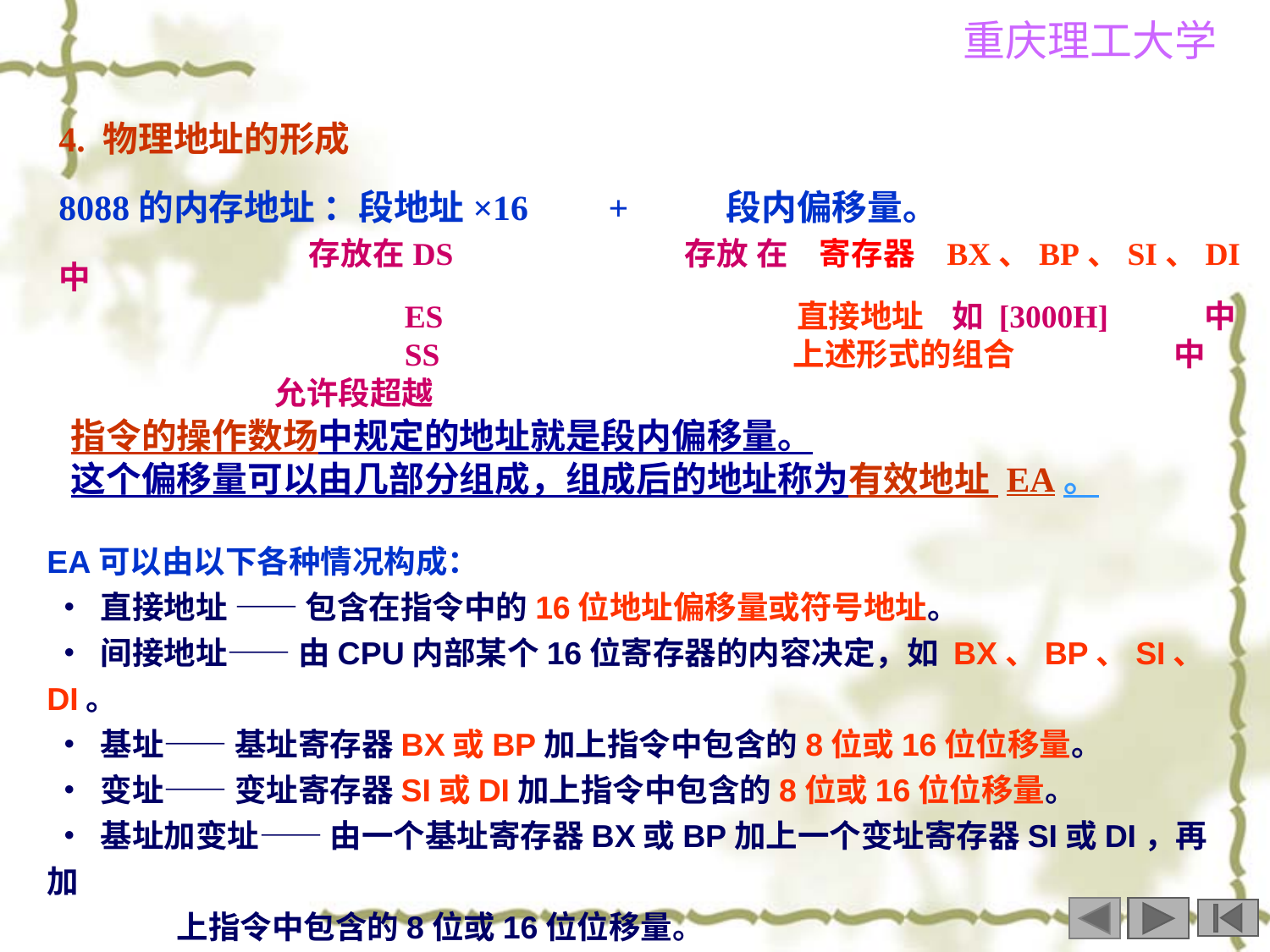

4. 物理地址的形成
8088的内存地址 ：段地址×16         +          段内偏移量。
                            存放在DS                          存放 在    寄存器   BX、BP、SI、DI   中
                                           ES                                           直接地址    如 [3000H]           中
                                           SS                                           上述形式的组合                      中
                             允许段超越
指令的操作数场中规定的地址就是段内偏移量。
这个偏移量可以由几部分组成，组成后的地址称为有效地址 EA。
EA可以由以下各种情况构成：
 • 直接地址 —— 包含在指令中的16位地址偏移量或符号地址。
 • 间接地址—— 由CPU内部某个16位寄存器的内容决定，如 BX、BP、SI、DI。
 • 基址—— 基址寄存器BX或BP加上指令中包含的8位或16位位移量。
 • 变址—— 变址寄存器SI或DI加上指令中包含的8位或16位位移量。
 • 基址加变址—— 由一个基址寄存器BX或BP加上一个变址寄存器SI或DI，再加
                 上指令中包含的8位或16位位移量。